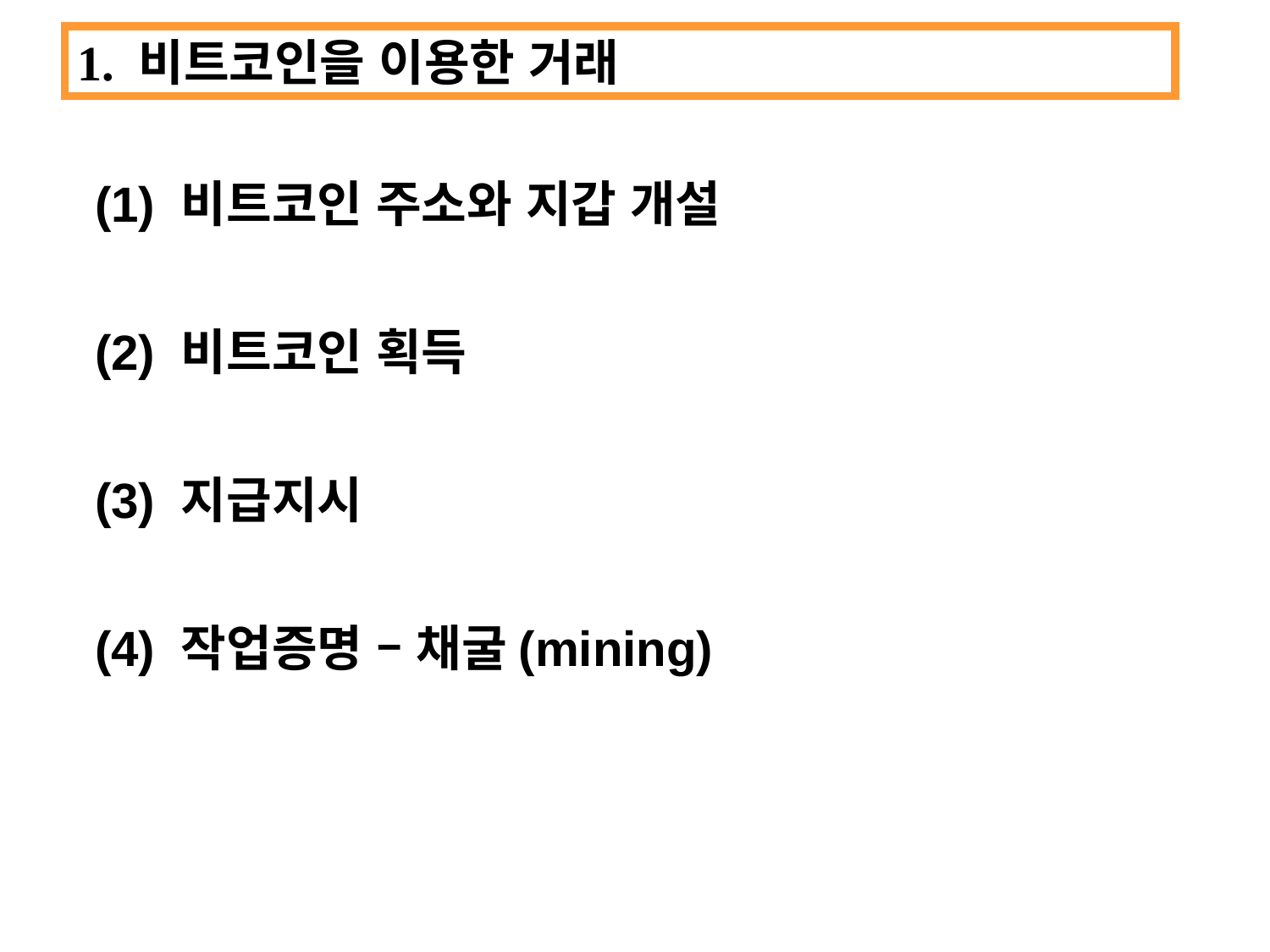

1. 비트코인을 이용한 거래

  (1) 비트코인 주소와 지갑 개설

  (2) 비트코인 획득

  (3) 지급지시

  (4) 작업증명 – 채굴(mining)